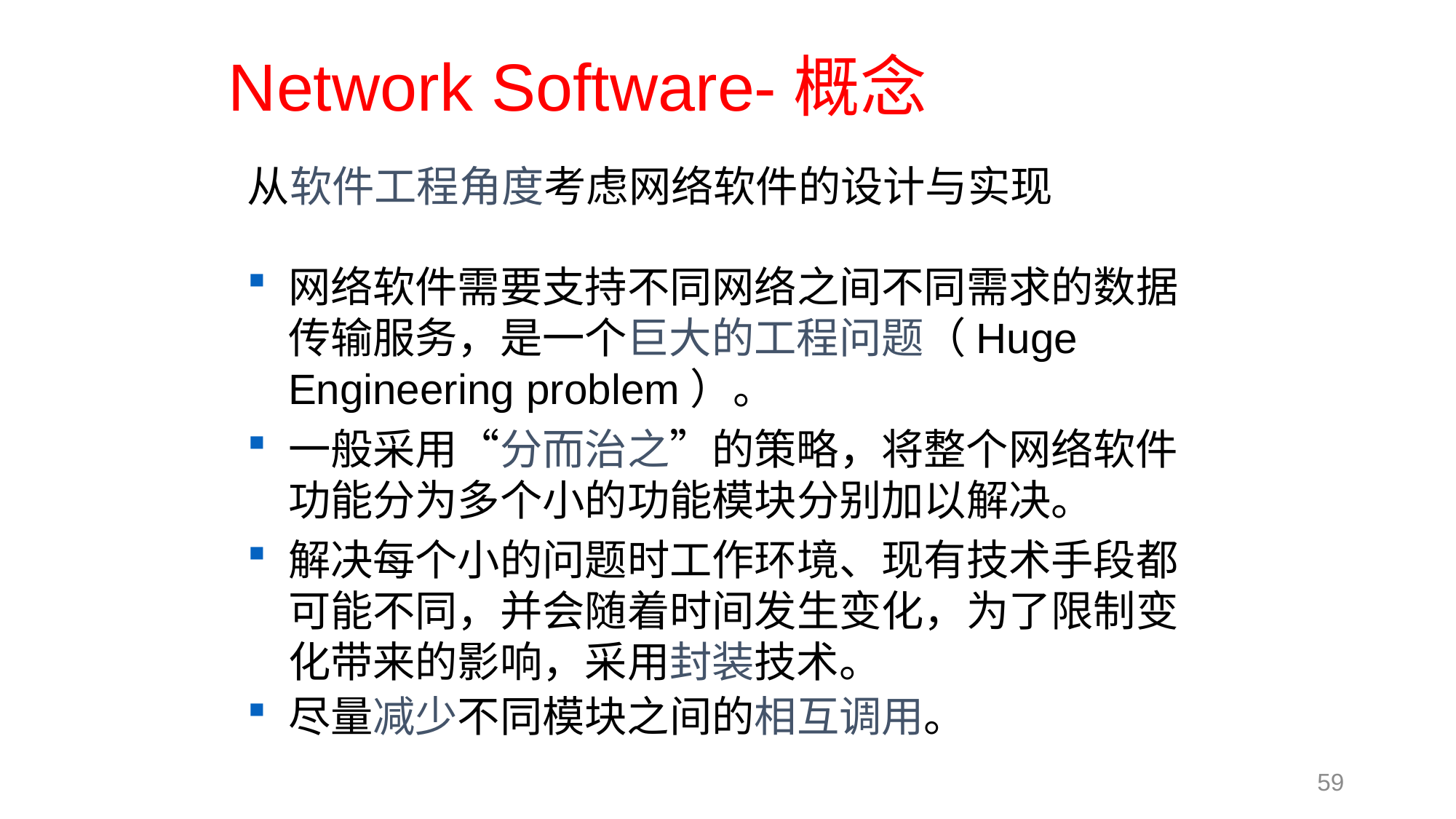

# Network Software-概念
从软件工程角度考虑网络软件的设计与实现
网络软件需要支持不同网络之间不同需求的数据传输服务，是一个巨大的工程问题（Huge Engineering problem）。
一般采用“分而治之”的策略，将整个网络软件功能分为多个小的功能模块分别加以解决。

解决每个小的问题时工作环境、现有技术手段都可能不同，并会随着时间发生变化，为了限制变化带来的影响，采用封装技术。
尽量减少不同模块之间的相互调用。
59